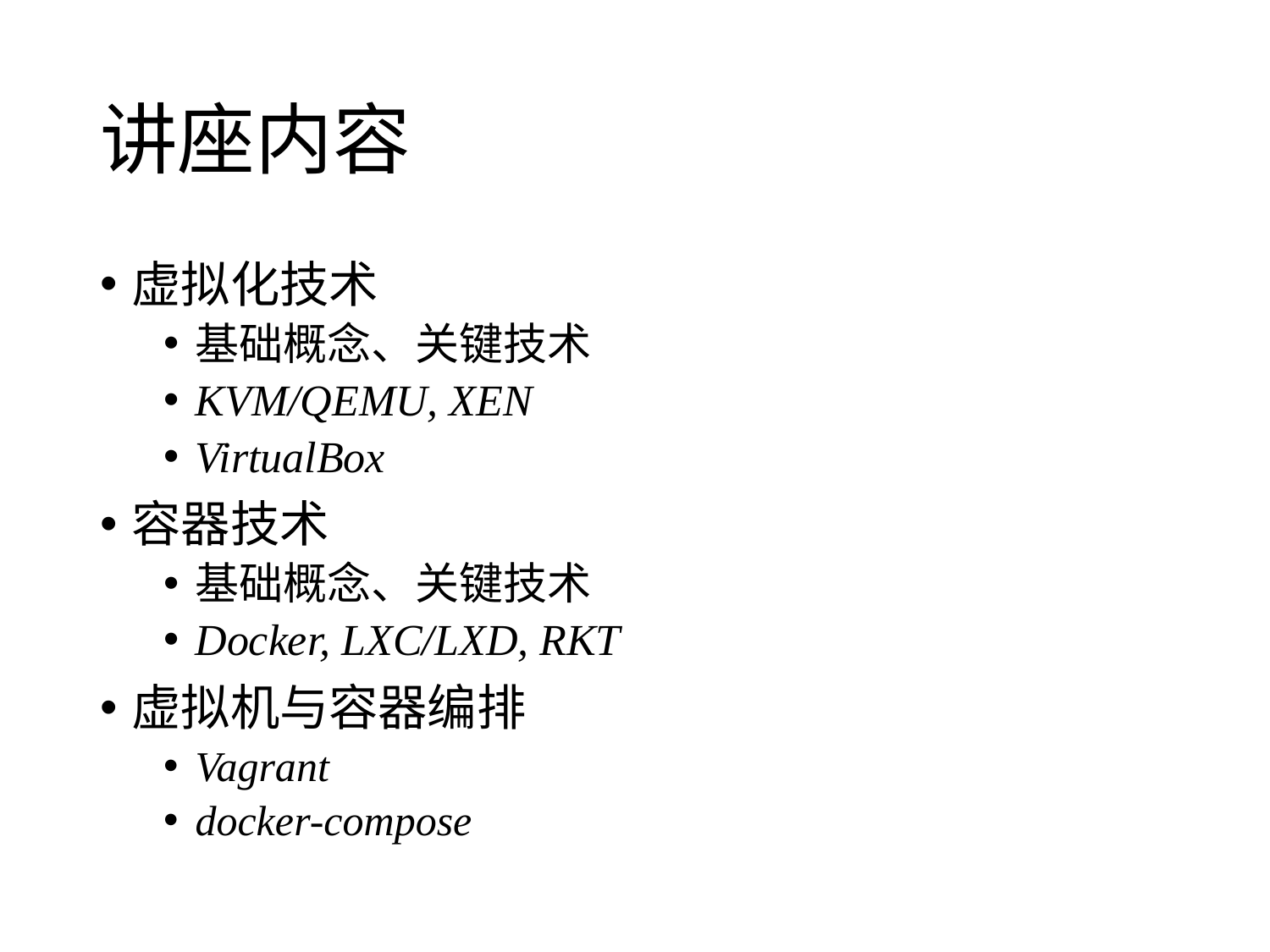

# 讲座内容
虚拟化技术
基础概念、关键技术
KVM/QEMU, XEN
VirtualBox
容器技术
基础概念、关键技术
Docker, LXC/LXD, RKT
虚拟机与容器编排
Vagrant
docker-compose